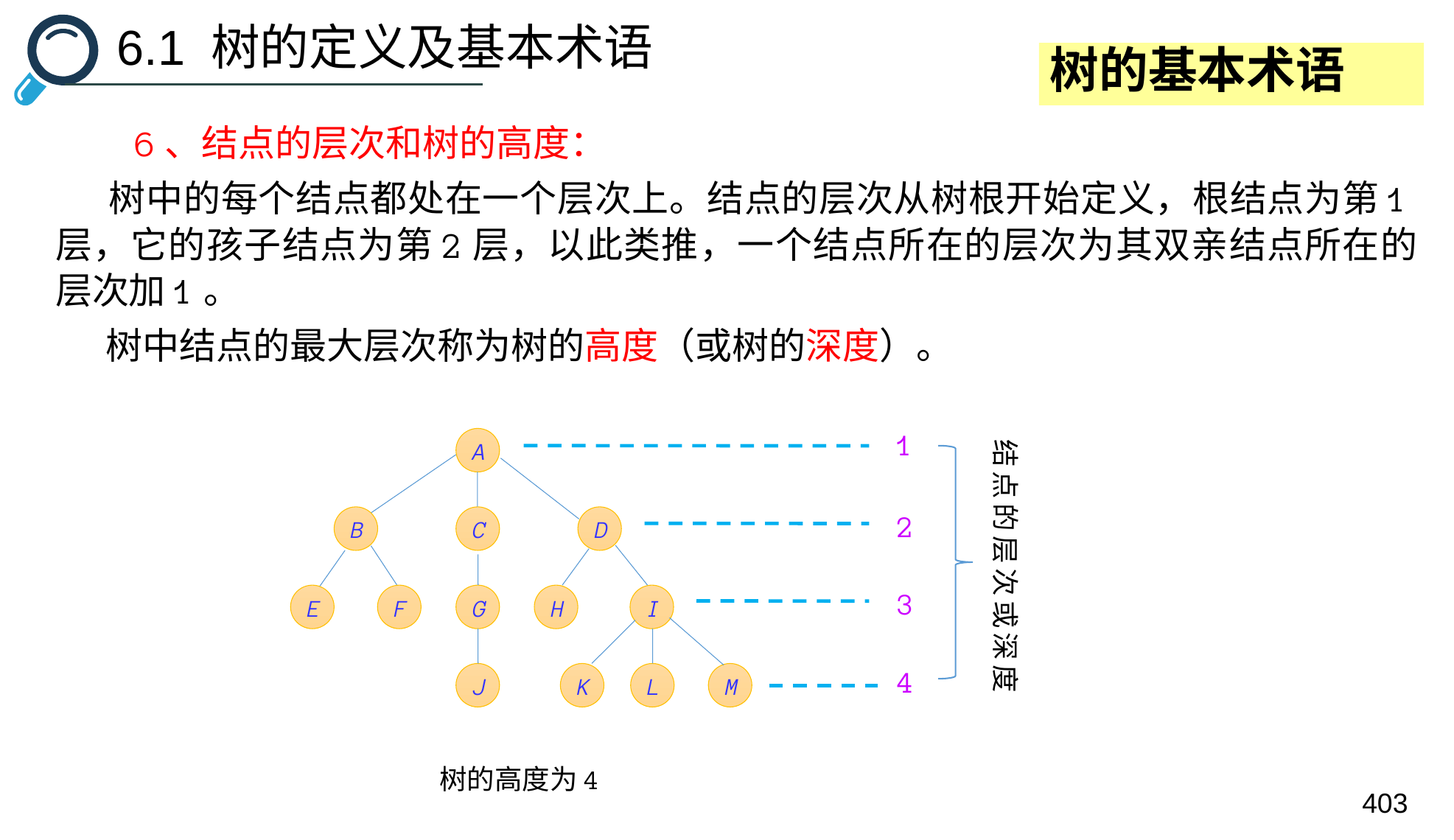

6.1 树的定义及基本术语
树的基本术语
    6、结点的层次和树的高度：
     树中的每个结点都处在一个层次上。结点的层次从树根开始定义，根结点为第1层，它的孩子结点为第2层，以此类推，一个结点所在的层次为其双亲结点所在的层次加1。
     树中结点的最大层次称为树的高度（或树的深度）。
1
A

B
C
D

E
F
G
H
I

J
K
L
M
结点的层次或深度

2
3
4
树的高度为4
403